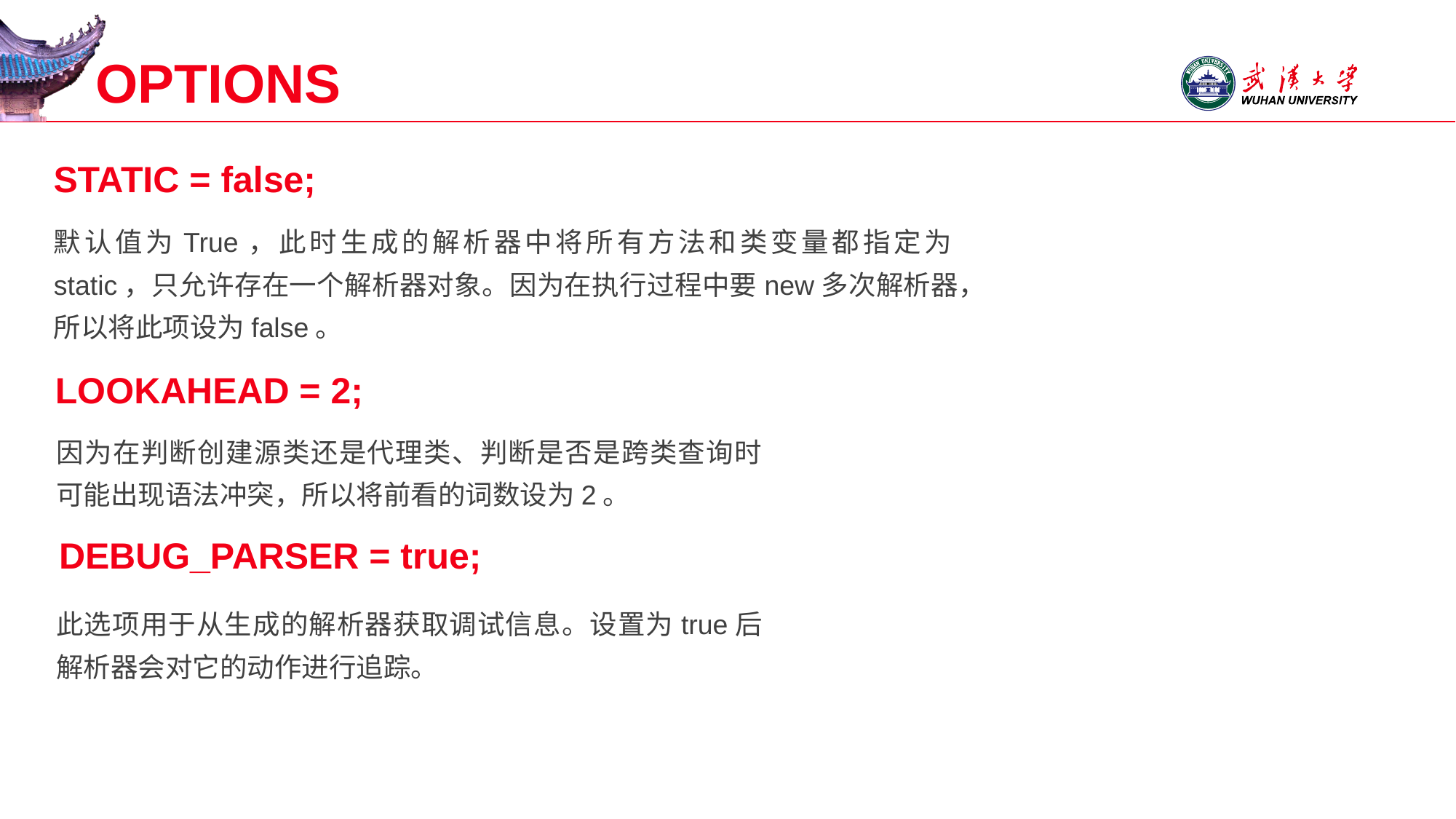

STATIC = false;
# OPTIONS
默认值为True，此时生成的解析器中将所有方法和类变量都指定为static，只允许存在一个解析器对象。因为在执行过程中要new多次解析器，所以将此项设为false。
 LOOKAHEAD = 2;
因为在判断创建源类还是代理类、判断是否是跨类查询时可能出现语法冲突，所以将前看的词数设为2。
DEBUG_PARSER = true;
此选项用于从生成的解析器获取调试信息。设置为true后 解析器会对它的动作进行追踪。